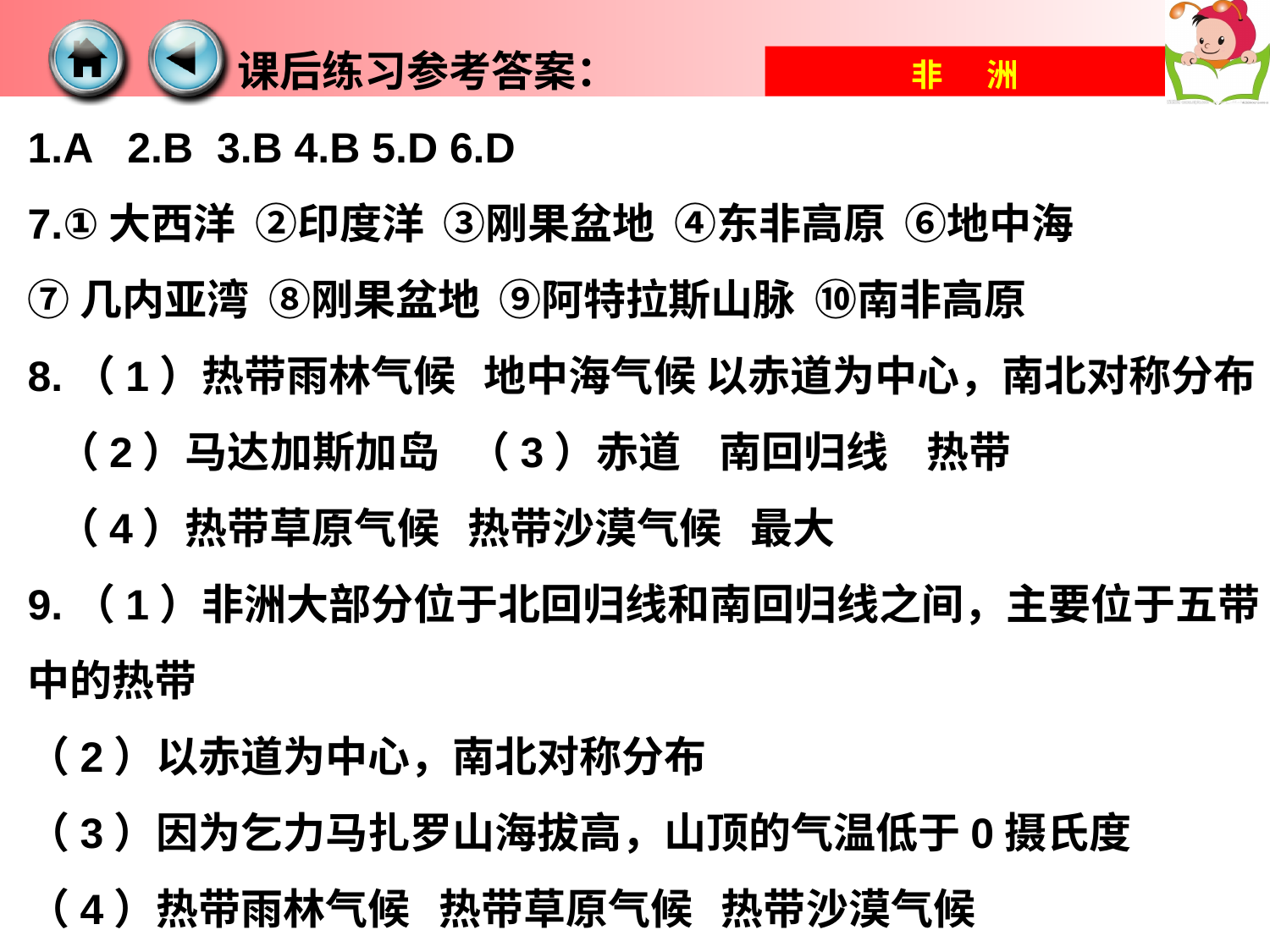

课后练习参考答案：
1.A   2.B  3.B 4.B 5.D 6.D
7.①大西洋  ②印度洋  ③刚果盆地  ④东非高原  ⑥地中海
⑦几内亚湾  ⑧刚果盆地  ⑨阿特拉斯山脉  ⑩南非高原
8.（1）热带雨林气候   地中海气候 以赤道为中心，南北对称分布
  （2）马达加斯加岛   （3）赤道    南回归线    热带
  （4）热带草原气候   热带沙漠气候   最大
9.（1）非洲大部分位于北回归线和南回归线之间，主要位于五带中的热带
（2）以赤道为中心，南北对称分布
（3）因为乞力马扎罗山海拔高，山顶的气温低于0摄氏度
（4）热带雨林气候   热带草原气候   热带沙漠气候

33